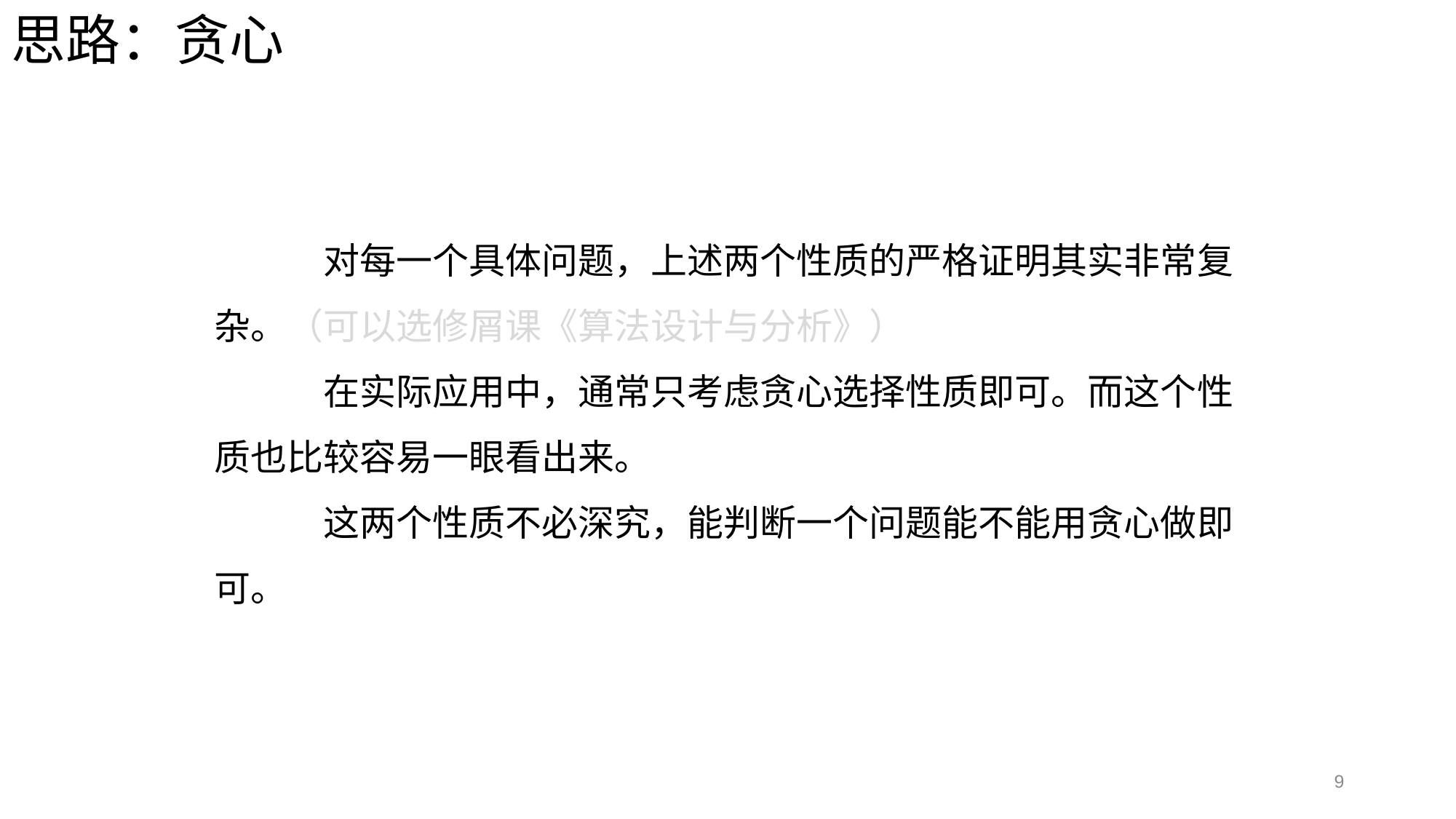

思路：贪心
	对每一个具体问题，上述两个性质的严格证明其实非常复杂。（可以选修屑课《算法设计与分析》）
	在实际应用中，通常只考虑贪心选择性质即可。而这个性质也比较容易一眼看出来。
	这两个性质不必深究，能判断一个问题能不能用贪心做即可。
9